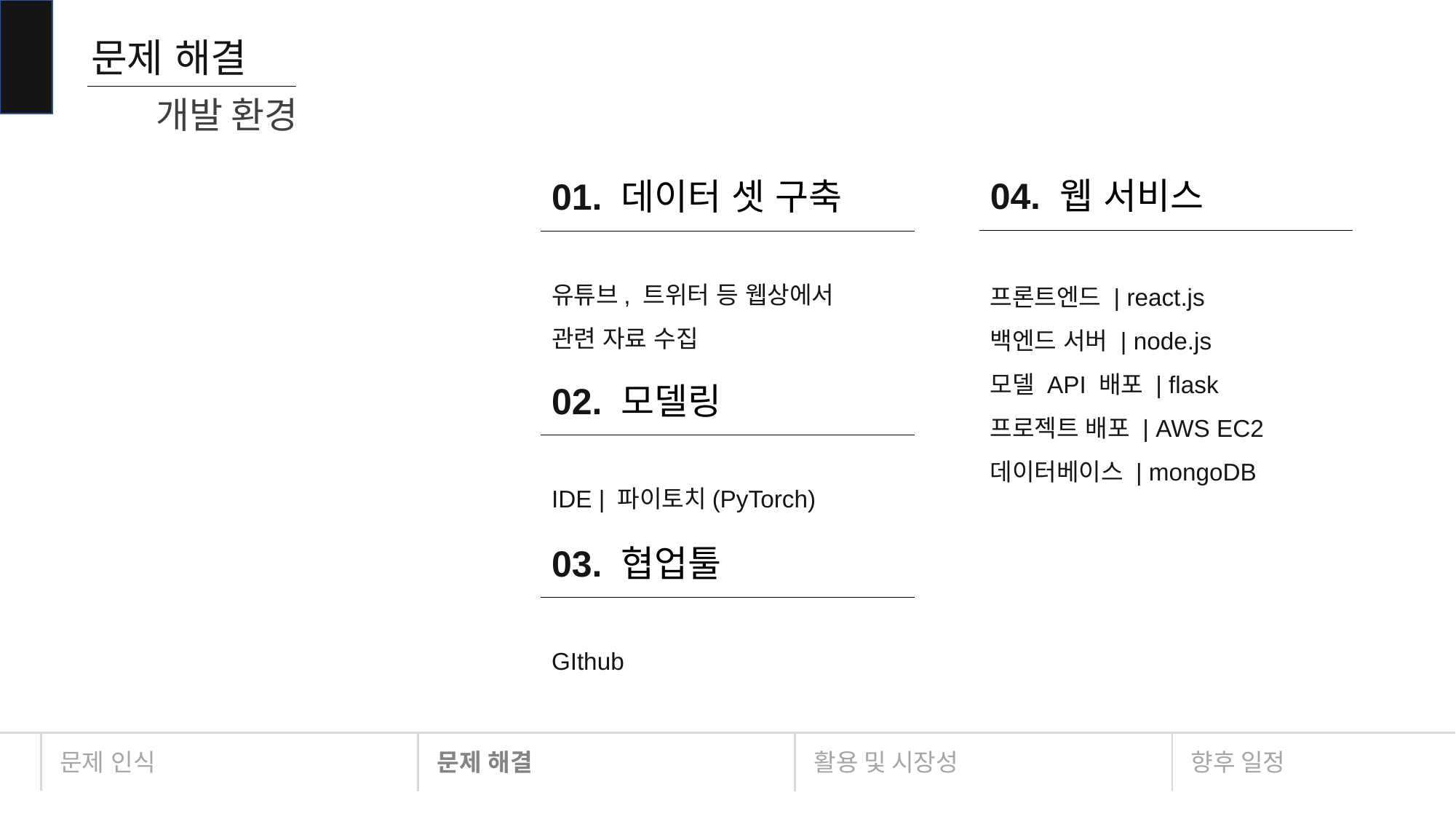

문제 해결
개발 환경
04. 웹 서비스
프론트엔드 | react.js
백엔드 서버 | node.js
모델 API 배포 | flask
프로젝트 배포 | AWS EC2
데이터베이스 | mongoDB
01. 데이터 셋 구축
유튜브, 트위터 등 웹상에서 관련 자료 수집
02. 모델링
IDE | 파이토치(PyTorch)
03. 협업툴
GIthub
문제 인식
문제 해결
활용 및 시장성
향후 일정